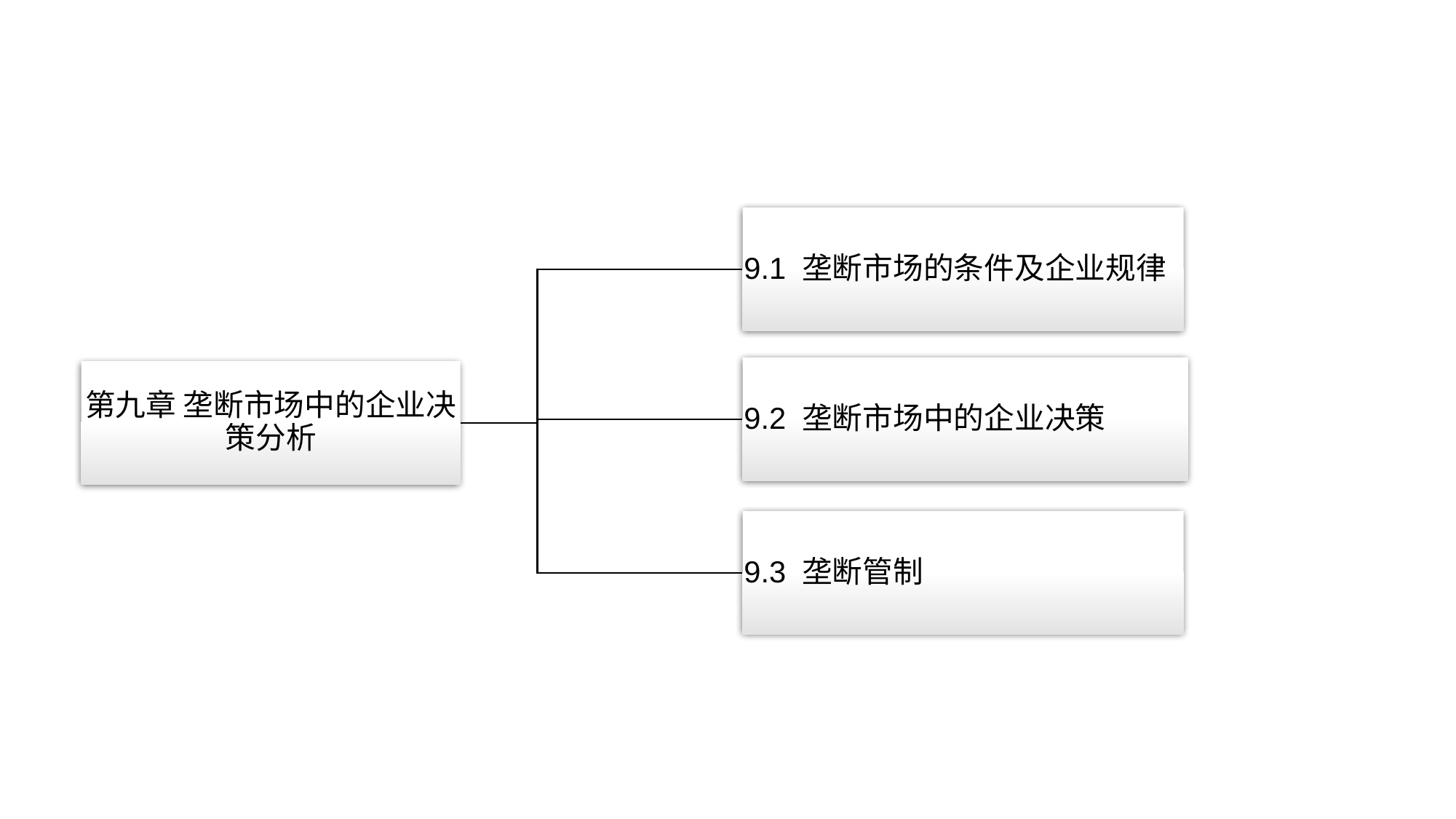

第九章 垄断市场中的企业决策分析
9.1 垄断市场的条件及企业规律
9.2 垄断市场中的企业决策
9.3 垄断管制